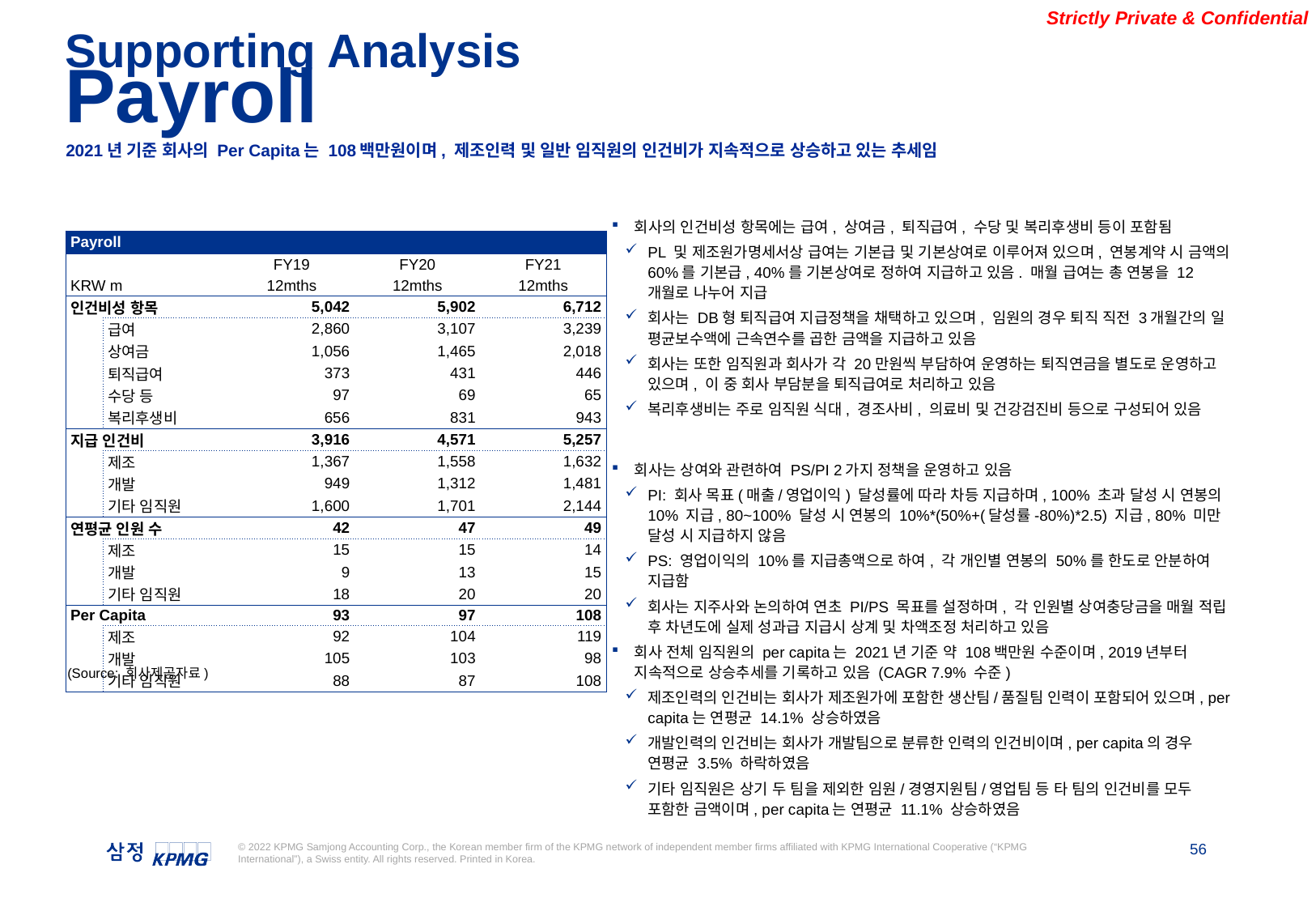

Supporting Analysis
Payroll
2021년 기준 회사의 Per Capita는 108백만원이며, 제조인력 및 일반 임직원의 인건비가 지속적으로 상승하고 있는 추세임
회사의 인건비성 항목에는 급여, 상여금, 퇴직급여, 수당 및 복리후생비 등이 포함됨
PL 및 제조원가명세서상 급여는 기본급 및 기본상여로 이루어져 있으며, 연봉계약 시 금액의 60%를 기본급, 40%를 기본상여로 정하여 지급하고 있음. 매월 급여는 총 연봉을 12개월로 나누어 지급
회사는 DB형 퇴직급여 지급정책을 채택하고 있으며, 임원의 경우 퇴직 직전 3개월간의 일 평균보수액에 근속연수를 곱한 금액을 지급하고 있음
회사는 또한 임직원과 회사가 각 20만원씩 부담하여 운영하는 퇴직연금을 별도로 운영하고 있으며, 이 중 회사 부담분을 퇴직급여로 처리하고 있음
복리후생비는 주로 임직원 식대, 경조사비, 의료비 및 건강검진비 등으로 구성되어 있음

회사는 상여와 관련하여 PS/PI 2가지 정책을 운영하고 있음
PI: 회사 목표(매출/영업이익) 달성률에 따라 차등 지급하며, 100% 초과 달성 시 연봉의 10% 지급, 80~100% 달성 시 연봉의 10%*(50%+(달성률-80%)*2.5) 지급, 80% 미만 달성 시 지급하지 않음
PS: 영업이익의 10%를 지급총액으로 하여, 각 개인별 연봉의 50%를 한도로 안분하여 지급함
회사는 지주사와 논의하여 연초 PI/PS 목표를 설정하며, 각 인원별 상여충당금을 매월 적립 후 차년도에 실제 성과급 지급시 상계 및 차액조정 처리하고 있음
회사 전체 임직원의 per capita는 2021년 기준 약 108백만원 수준이며, 2019년부터 지속적으로 상승추세를 기록하고 있음 (CAGR 7.9% 수준)
제조인력의 인건비는 회사가 제조원가에 포함한 생산팀/품질팀 인력이 포함되어 있으며, per capita는 연평균 14.1% 상승하였음
개발인력의 인건비는 회사가 개발팀으로 분류한 인력의 인건비이며, per capita의 경우 연평균 3.5% 하락하였음
기타 임직원은 상기 두 팀을 제외한 임원/경영지원팀/영업팀 등 타 팀의 인건비를 모두 포함한 금액이며, per capita는 연평균 11.1% 상승하였음
| Payroll |  |  |  |  |
| --- | --- | --- | --- | --- |
|  |  | FY19 | FY20 | FY21 |
| KRW m |  | 12mths | 12mths | 12mths |
| 인건비성 항목 |  | 5,042 | 5,902 | 6,712 |
|  | 급여 | 2,860 | 3,107 | 3,239 |
|  | 상여금 | 1,056 | 1,465 | 2,018 |
|  | 퇴직급여 | 373 | 431 | 446 |
|  | 수당 등 | 97 | 69 | 65 |
|  | 복리후생비 | 656 | 831 | 943 |
| 지급 인건비 |  | 3,916 | 4,571 | 5,257 |
|  | 제조 | 1,367 | 1,558 | 1,632 |
|  | 개발 | 949 | 1,312 | 1,481 |
|  | 기타 임직원 | 1,600 | 1,701 | 2,144 |
| 연평균 인원 수 |  | 42 | 47 | 49 |
|  | 제조 | 15 | 15 | 14 |
|  | 개발 | 9 | 13 | 15 |
|  | 기타 임직원 | 18 | 20 | 20 |
| Per Capita |  | 93 | 97 | 108 |
|  | 제조 | 92 | 104 | 119 |
|  | 개발 | 105 | 103 | 98 |
|  | 기타 임직원 | 88 | 87 | 108 |
(Source: 회사제공자료)